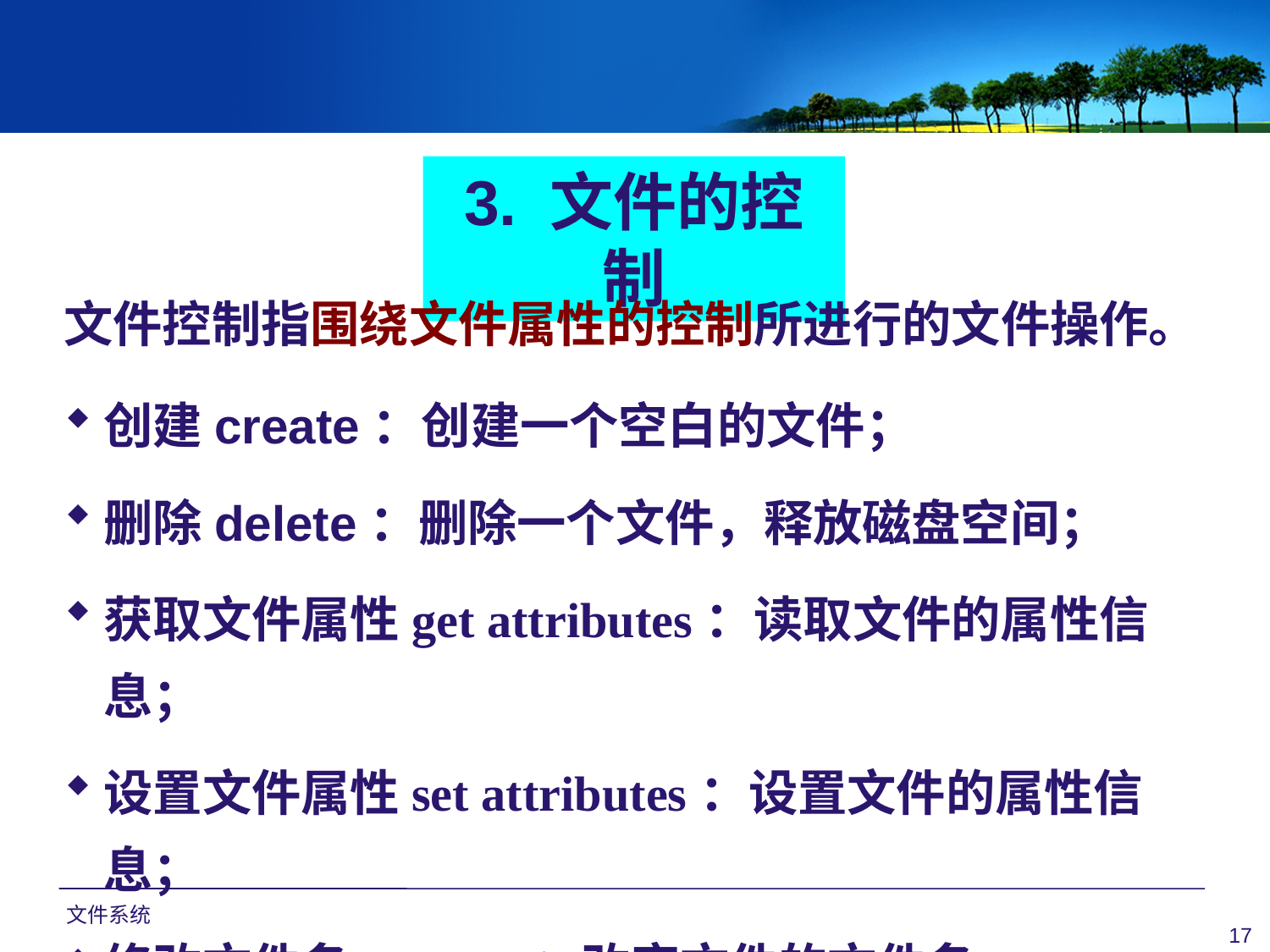

3. 文件的控制
文件控制指围绕文件属性的控制所进行的文件操作。
创建create：创建一个空白的文件；
删除delete：删除一个文件，释放磁盘空间；
获取文件属性get attributes：读取文件的属性信息；
设置文件属性set attributes：设置文件的属性信息；
修改文件名rename：改变文件的文件名。
文件系统
17